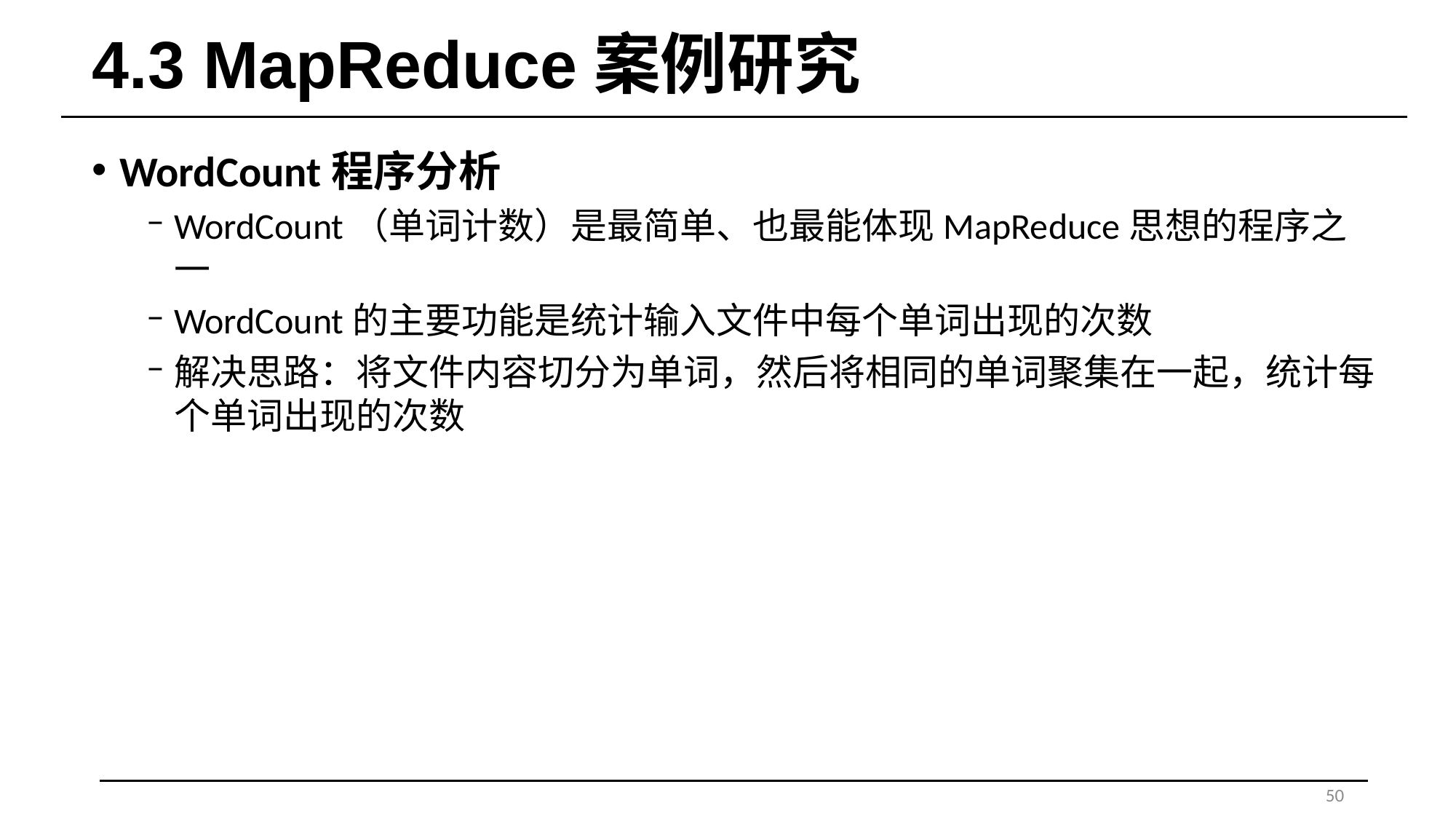

# 4.3 MapReduce案例研究
WordCount程序分析
WordCount（单词计数）是最简单、也最能体现MapReduce思想的程序之一
WordCount的主要功能是统计输入文件中每个单词出现的次数
解决思路：将文件内容切分为单词，然后将相同的单词聚集在一起，统计每个单词出现的次数
50